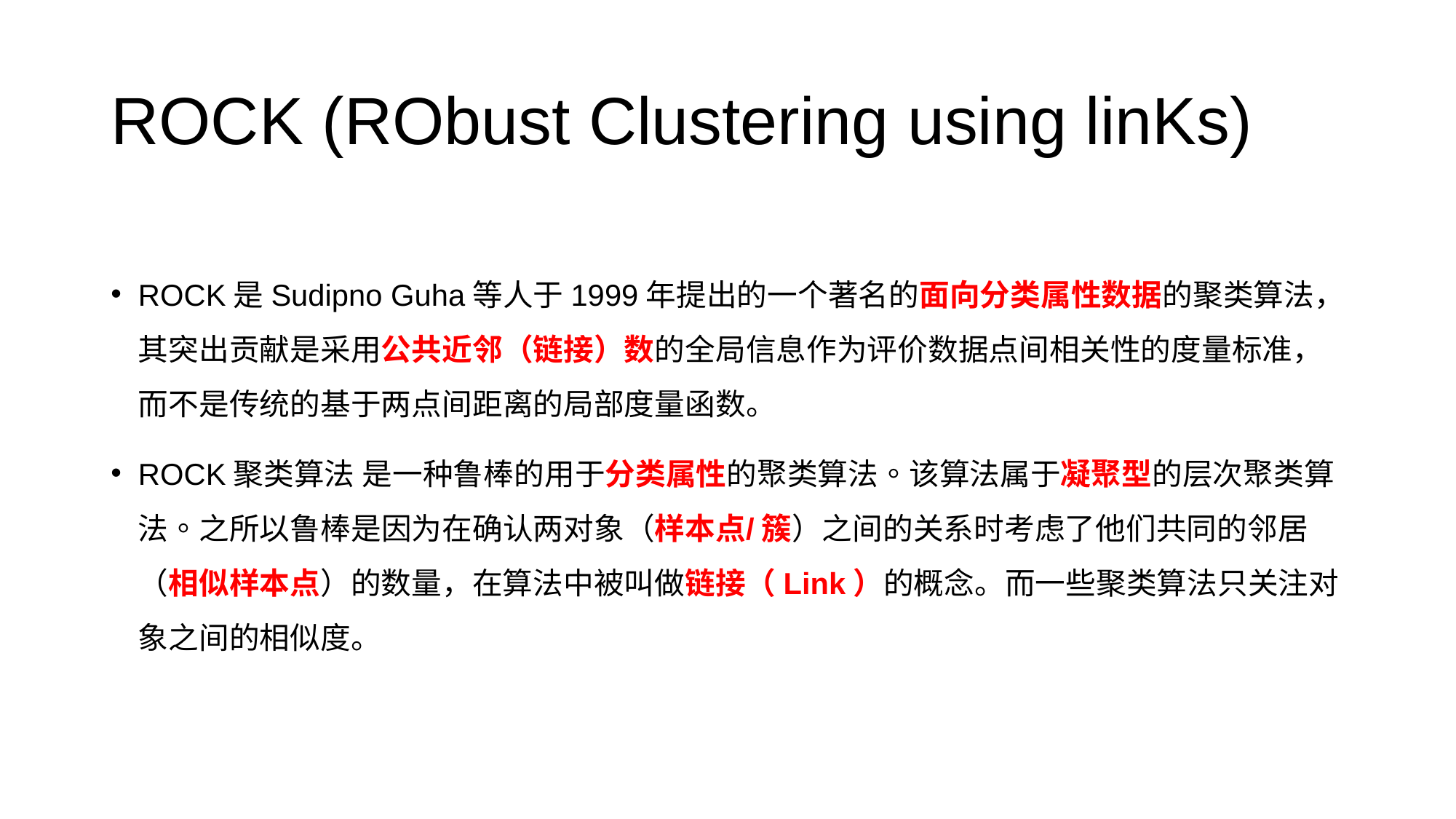

# ROCK (RObust Clustering using linKs)
ROCK是Sudipno Guha等人于1999年提出的一个著名的面向分类属性数据的聚类算法，其突出贡献是采用公共近邻（链接）数的全局信息作为评价数据点间相关性的度量标准，而不是传统的基于两点间距离的局部度量函数。
ROCK聚类算法‏是一种鲁棒的用于分类属性的聚类算法。该算法属于凝聚型的层次聚类算法。之所以鲁棒是因为在确认两对象（样本点/簇）之间的关系时考虑了他们共同的邻居（相似样本点）的数量，在算法中被叫做链接（Link）的概念。而一些聚类算法只关注对象之间的相似度。